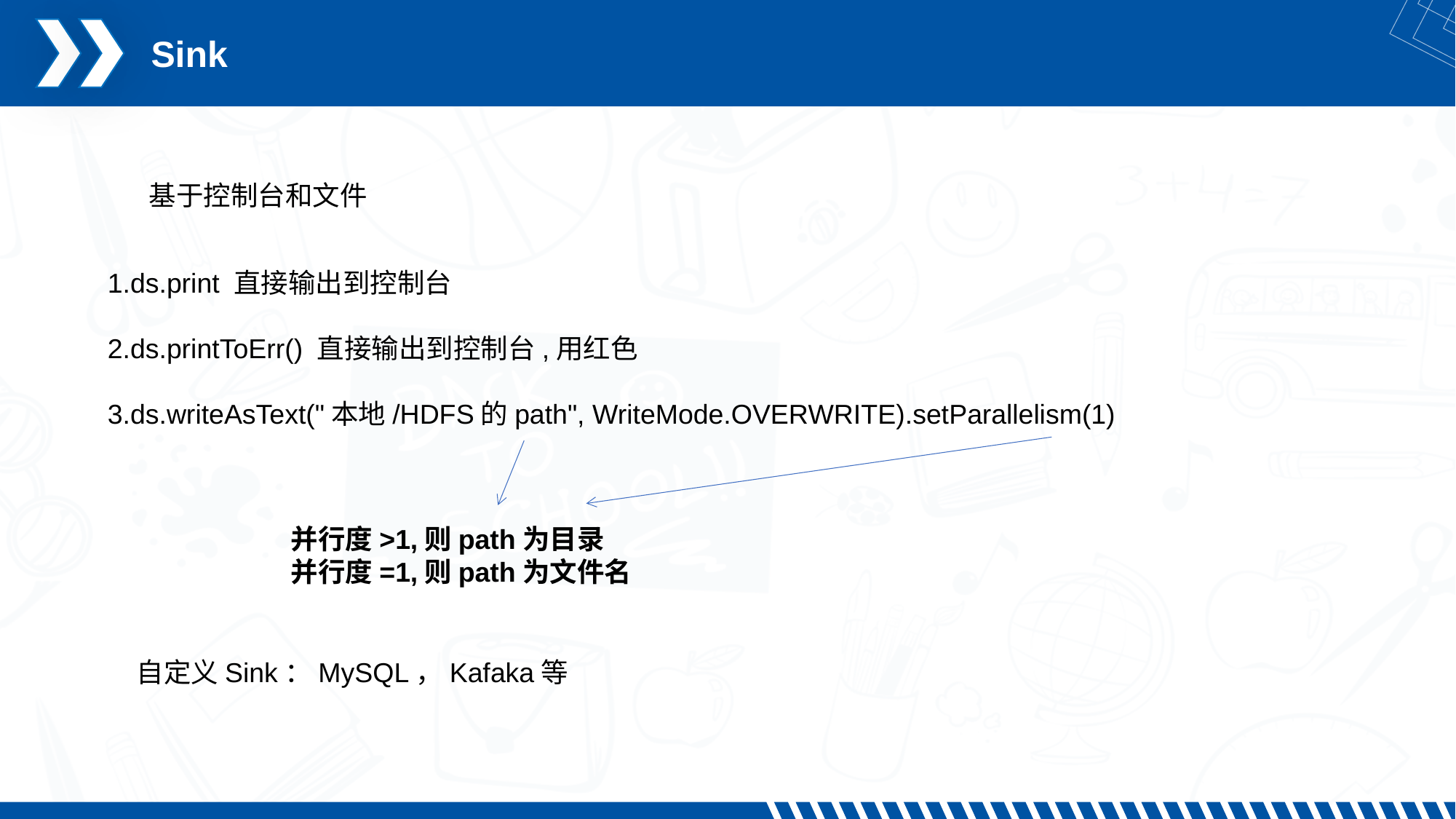

Sink
基于控制台和文件
1.ds.print 直接输出到控制台

2.ds.printToErr() 直接输出到控制台,用红色

3.ds.writeAsText("本地/HDFS的path", WriteMode.OVERWRITE).setParallelism(1)
并行度>1,则path为目录
并行度=1,则path为文件名

自定义Sink：MySQL，Kafaka等